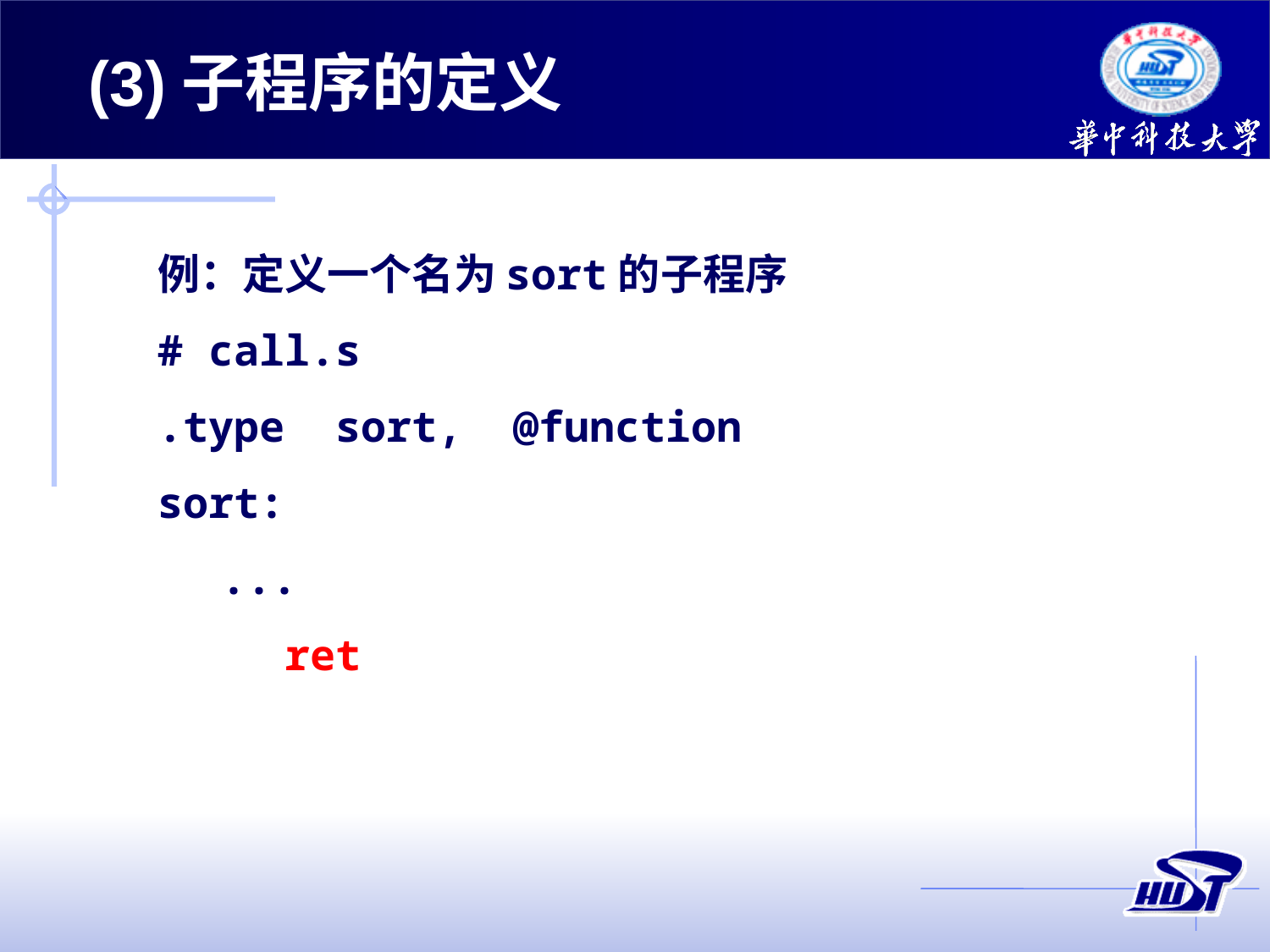

(3)子程序的定义
例：定义一个名为sort的子程序
# call.s
.type  sort,  @function
sort:
...
	ret